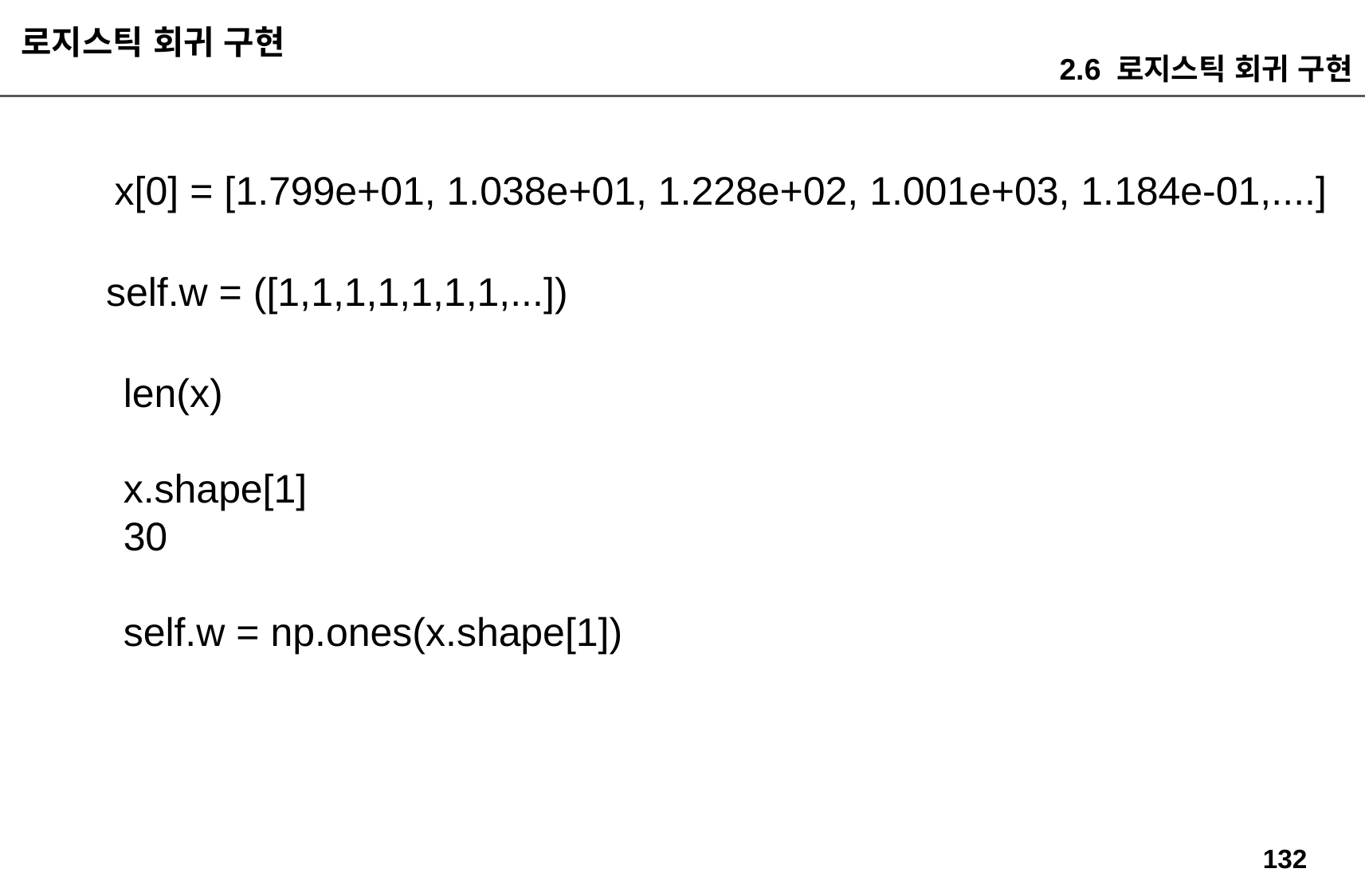

로지스틱 회귀 구현
2.6 로지스틱 회귀 구현
x[0] = [1.799e+01, 1.038e+01, 1.228e+02, 1.001e+03, 1.184e-01,....]
self.w = ([1,1,1,1,1,1,1,...])
len(x)

x.shape[1]
30

self.w = np.ones(x.shape[1])